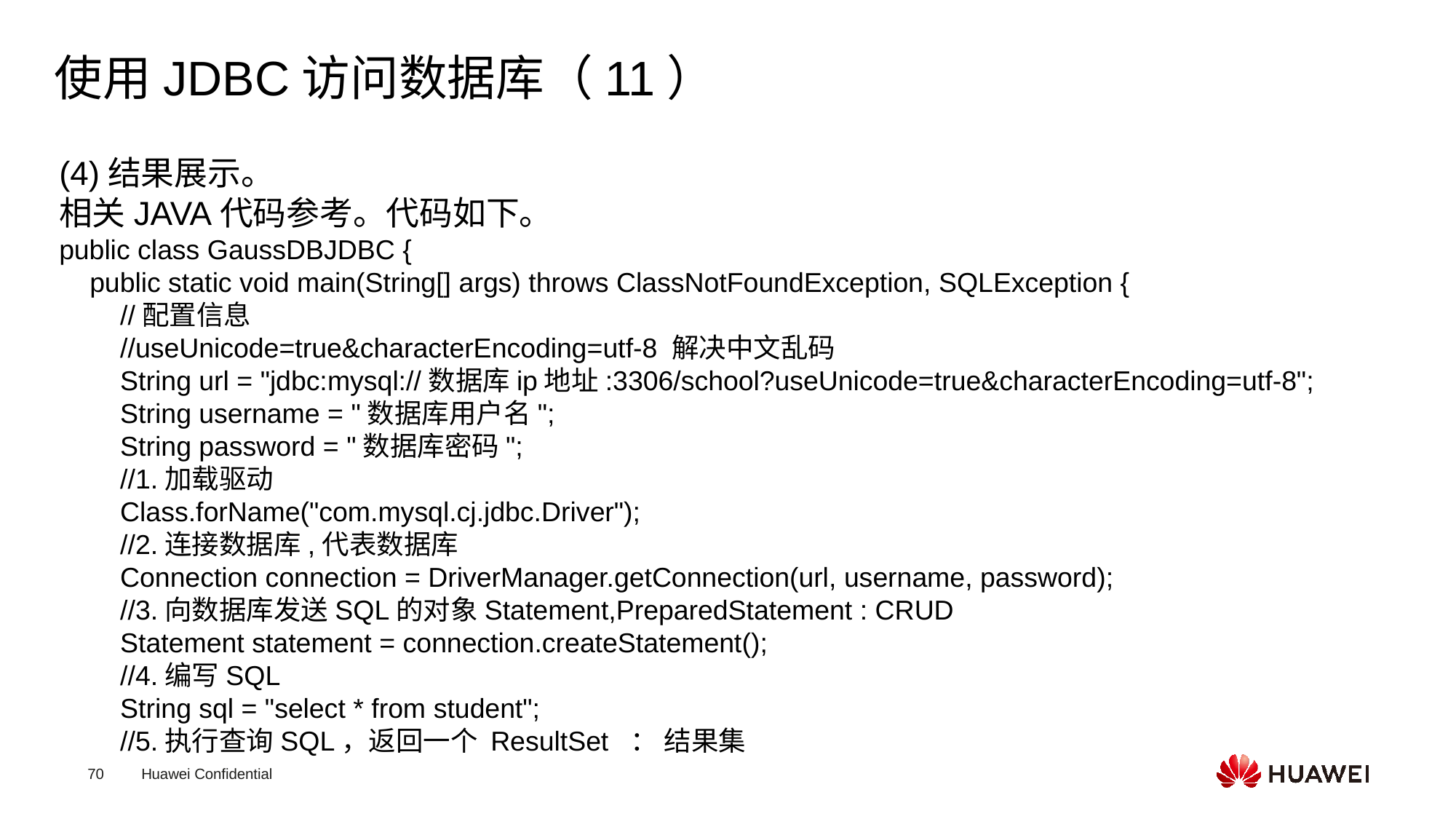

# 使用JDBC访问数据库（11）
(4)结果展示。
相关JAVA代码参考。代码如下。
public class GaussDBJDBC {
    public static void main(String[] args) throws ClassNotFoundException, SQLException {
        //配置信息
        //useUnicode=true&characterEncoding=utf-8 解决中文乱码
        String url = "jdbc:mysql://数据库ip地址:3306/school?useUnicode=true&characterEncoding=utf-8";
        String username = "数据库用户名";
        String password = "数据库密码";
        //1.加载驱动
        Class.forName("com.mysql.cj.jdbc.Driver");
        //2.连接数据库,代表数据库
        Connection connection = DriverManager.getConnection(url, username, password);
        //3.向数据库发送SQL的对象Statement,PreparedStatement : CRUD
        Statement statement = connection.createStatement();
        //4.编写SQL
        String sql = "select * from student";
        //5.执行查询SQL，返回一个 ResultSet  ： 结果集
Text
Text
Text
Text
Text
Text
Text
Text
Text
Text
Text
Text
Text
Text
Text
Text
Text
Text
Text
Text
Text
Text
Text
Text
Text
Text
Text
Text
Text
Text
Text
Text
Text
Text
Text
Text
Text
Text
Text
Text
Text
Text
Text
Text
Text
Text